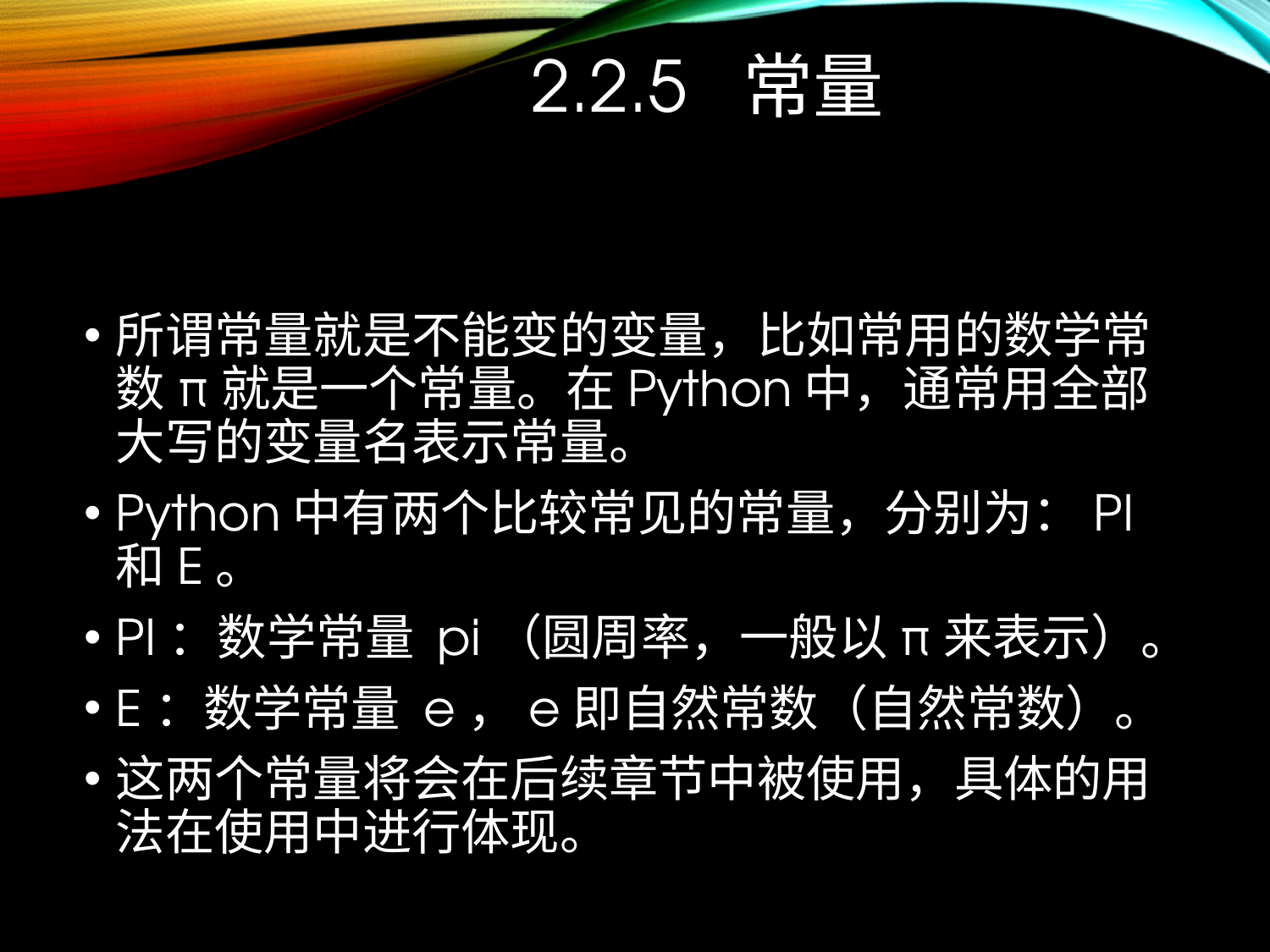

# 2.2.5  常量
所谓常量就是不能变的变量，比如常用的数学常数π就是一个常量。在Python中，通常用全部大写的变量名表示常量。
Python中有两个比较常见的常量，分别为：PI和E。
PI：数学常量 pi（圆周率，一般以π来表示）。
E：数学常量 e，e即自然常数（自然常数）。
这两个常量将会在后续章节中被使用，具体的用法在使用中进行体现。